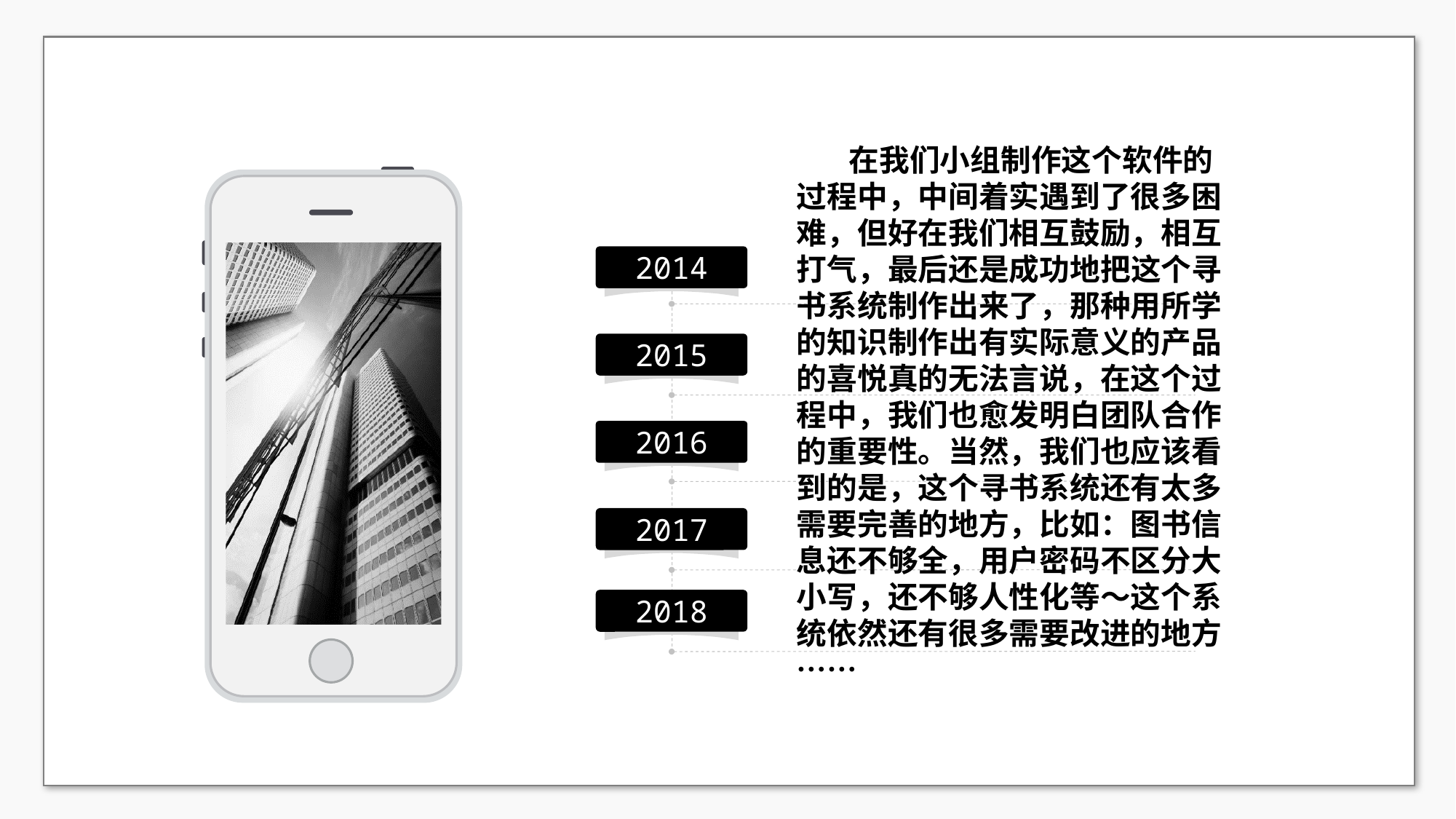

2014

2015

            在我们小组制作这个软件的过程中，中间着实遇到了很多困难，但好在我们相互鼓励，相互打气，最后还是成功地把这个寻书系统制作出来了，那种用所学的知识制作出有实际意义的产品的喜悦真的无法言说，在这个过程中，我们也愈发明白团队合作的重要性。当然，我们也应该看到的是，这个寻书系统还有太多需要完善的地方，比如：图书信息还不够全，用户密码不区分大小写，还不够人性化等～这个系统依然还有很多需要改进的地方……

2016

2017

2018